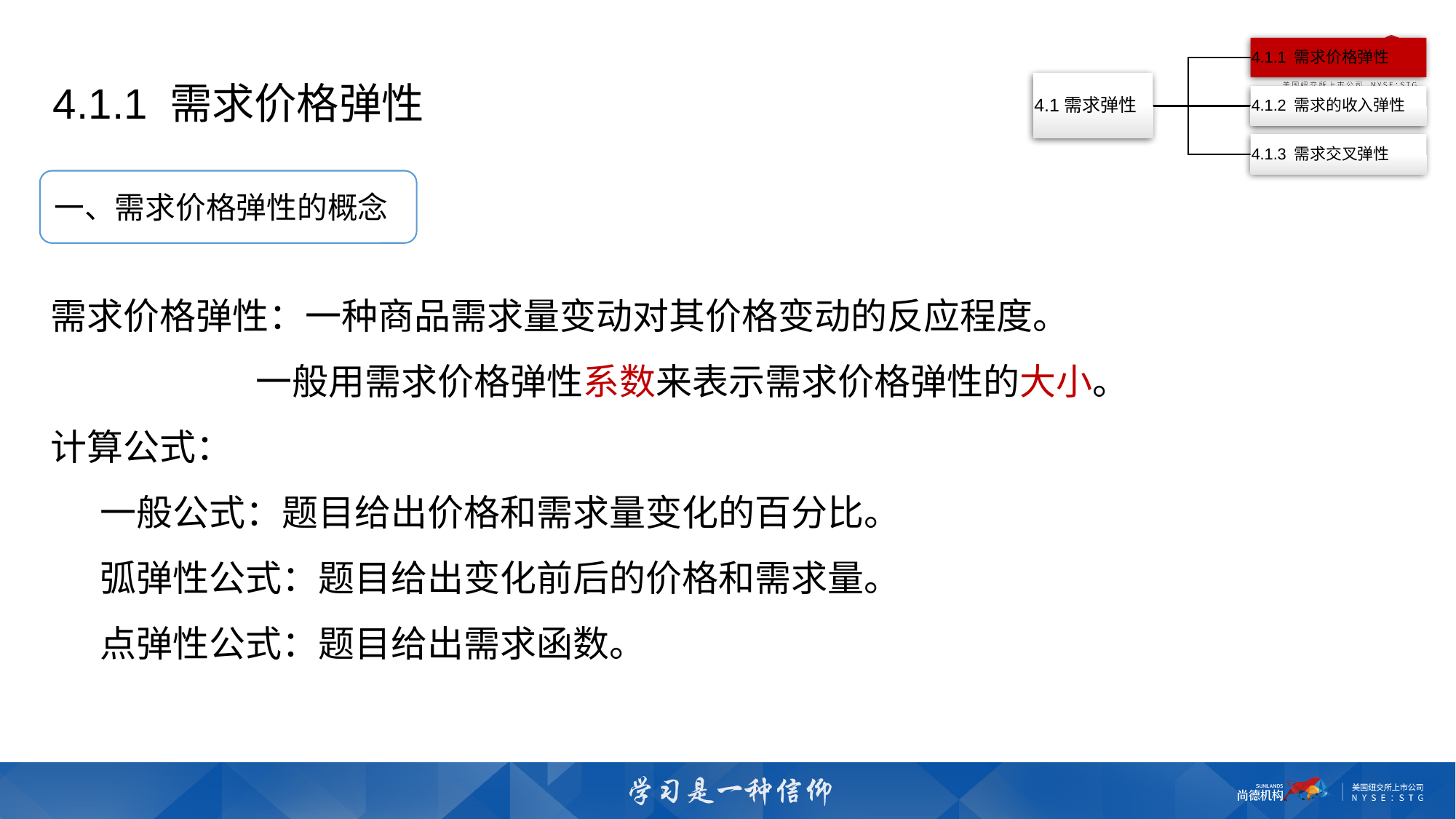

4.1需求弹性
4.1.1 需求价格弹性
4.1.2 需求的收入弹性
4.1.3 需求交叉弹性
4.1.1 需求价格弹性
一、需求价格弹性的概念
需求价格弹性：一种商品需求量变动对其价格变动的反应程度。
                        一般用需求价格弹性系数来表示需求价格弹性的大小。
计算公式：
     一般公式：题目给出价格和需求量变化的百分比。
     弧弹性公式：题目给出变化前后的价格和需求量。
     点弹性公式：题目给出需求函数。